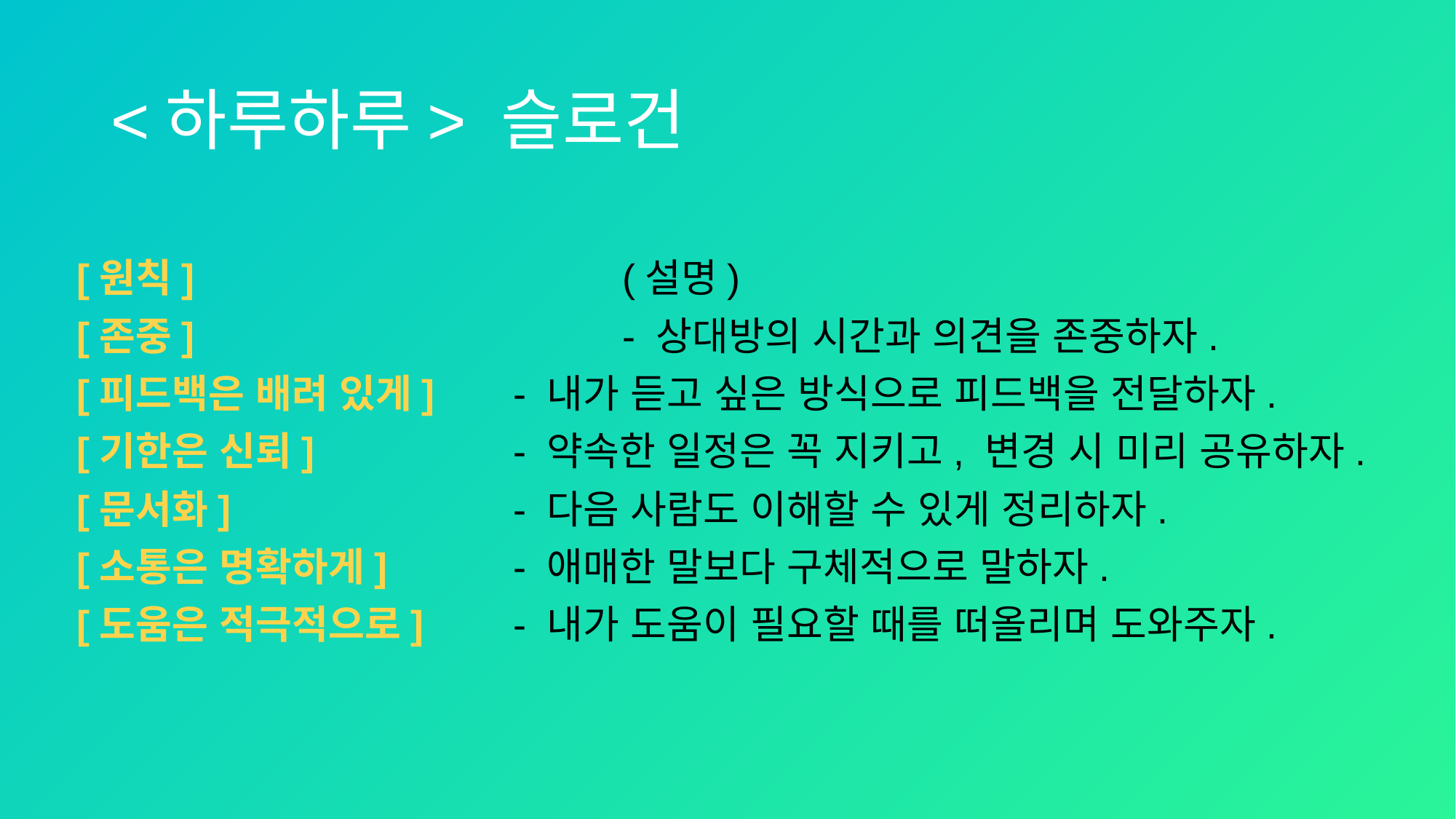

# <하루하루> 슬로건
[원칙]				(설명)
[존중]				- 상대방의 시간과 의견을 존중하자.
[피드백은 배려 있게]	- 내가 듣고 싶은 방식으로 피드백을 전달하자.
[기한은 신뢰]		- 약속한 일정은 꼭 지키고, 변경 시 미리 공유하자.
[문서화]			- 다음 사람도 이해할 수 있게 정리하자.
[소통은 명확하게]		- 애매한 말보다 구체적으로 말하자.
[도움은 적극적으로]	- 내가 도움이 필요할 때를 떠올리며 도와주자.